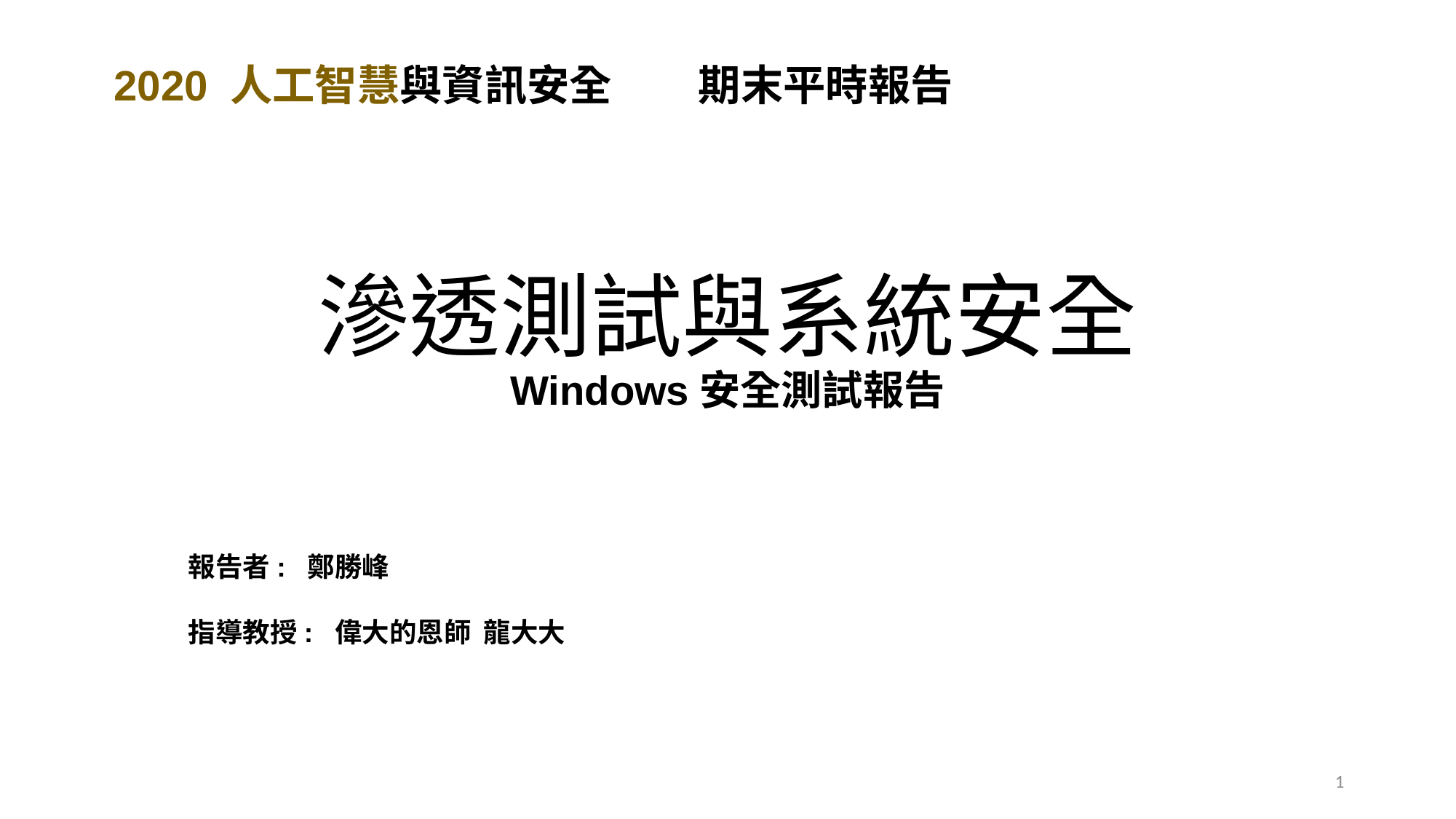

2020 人工智慧與資訊安全         期末平時報告
# 滲透測試與系統安全 Windows安全測試報告
報告者:  鄭勝峰

指導教授:  偉大的恩師  龍大大
1